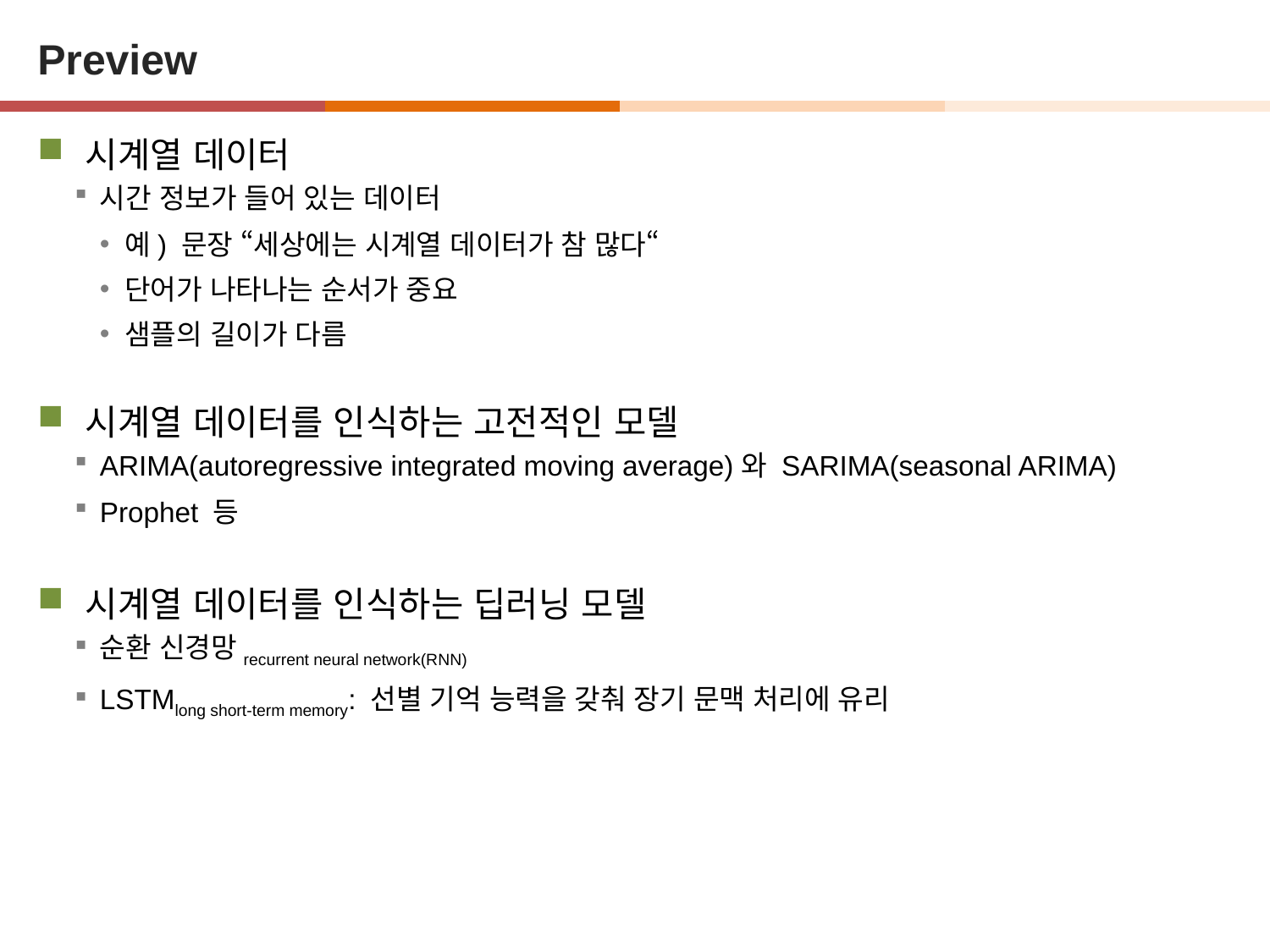

# Preview
시계열 데이터
시간 정보가 들어 있는 데이터
예) 문장 “세상에는 시계열 데이터가 참 많다“
단어가 나타나는 순서가 중요
샘플의 길이가 다름

시계열 데이터를 인식하는 고전적인 모델
ARIMA(autoregressive integrated moving average)와 SARIMA(seasonal ARIMA)
Prophet 등

시계열 데이터를 인식하는 딥러닝 모델
순환 신경망recurrent neural network(RNN)
LSTMlong short-term memory: 선별 기억 능력을 갖춰 장기 문맥 처리에 유리